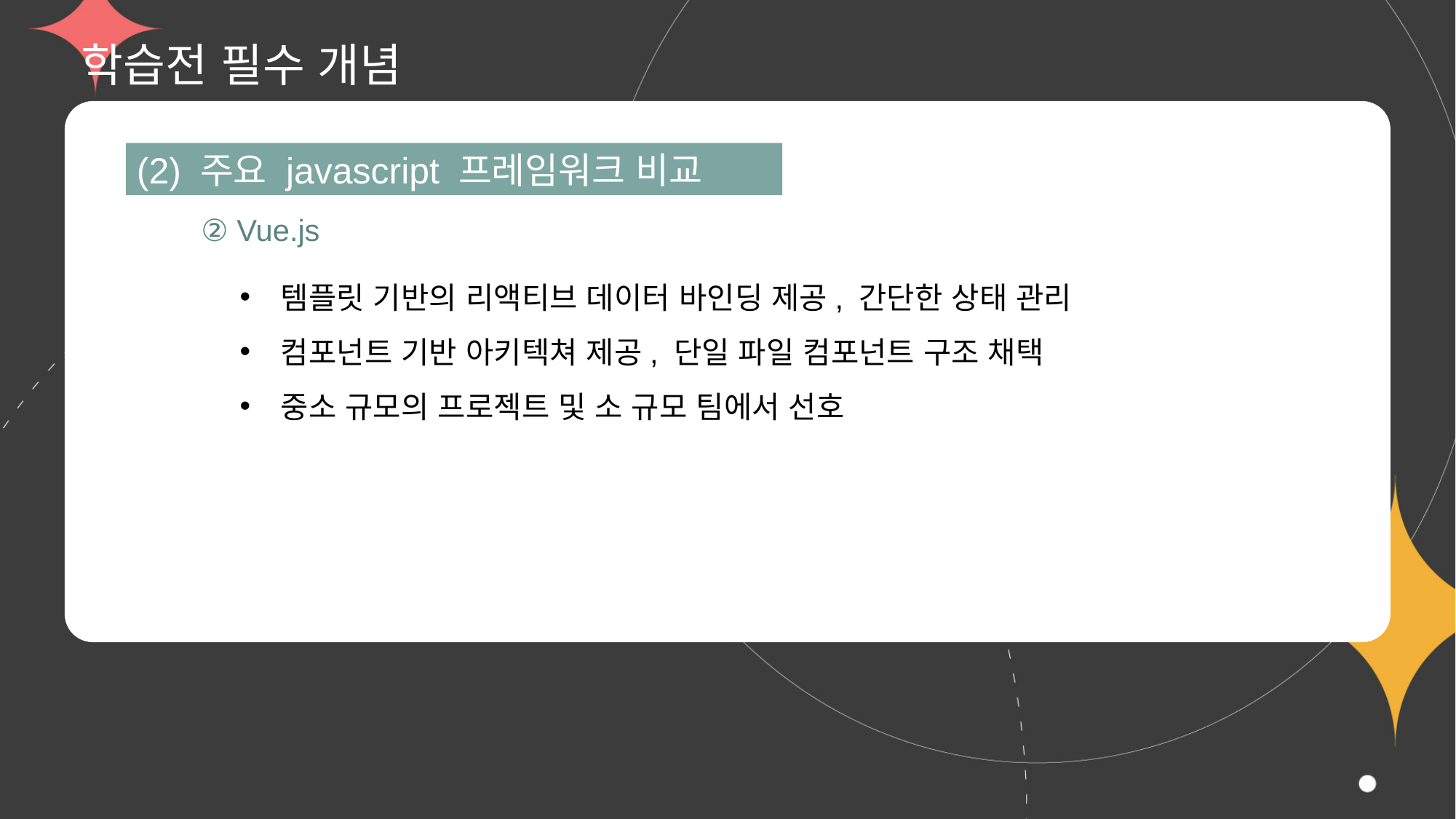

# 학습전 필수 개념
(2) 주요 javascript 프레임워크 비교
② Vue.js
템플릿 기반의 리액티브 데이터 바인딩 제공, 간단한 상태 관리
컴포넌트 기반 아키텍쳐 제공, 단일 파일 컴포넌트 구조 채택
중소 규모의 프로젝트 및 소 규모 팀에서 선호